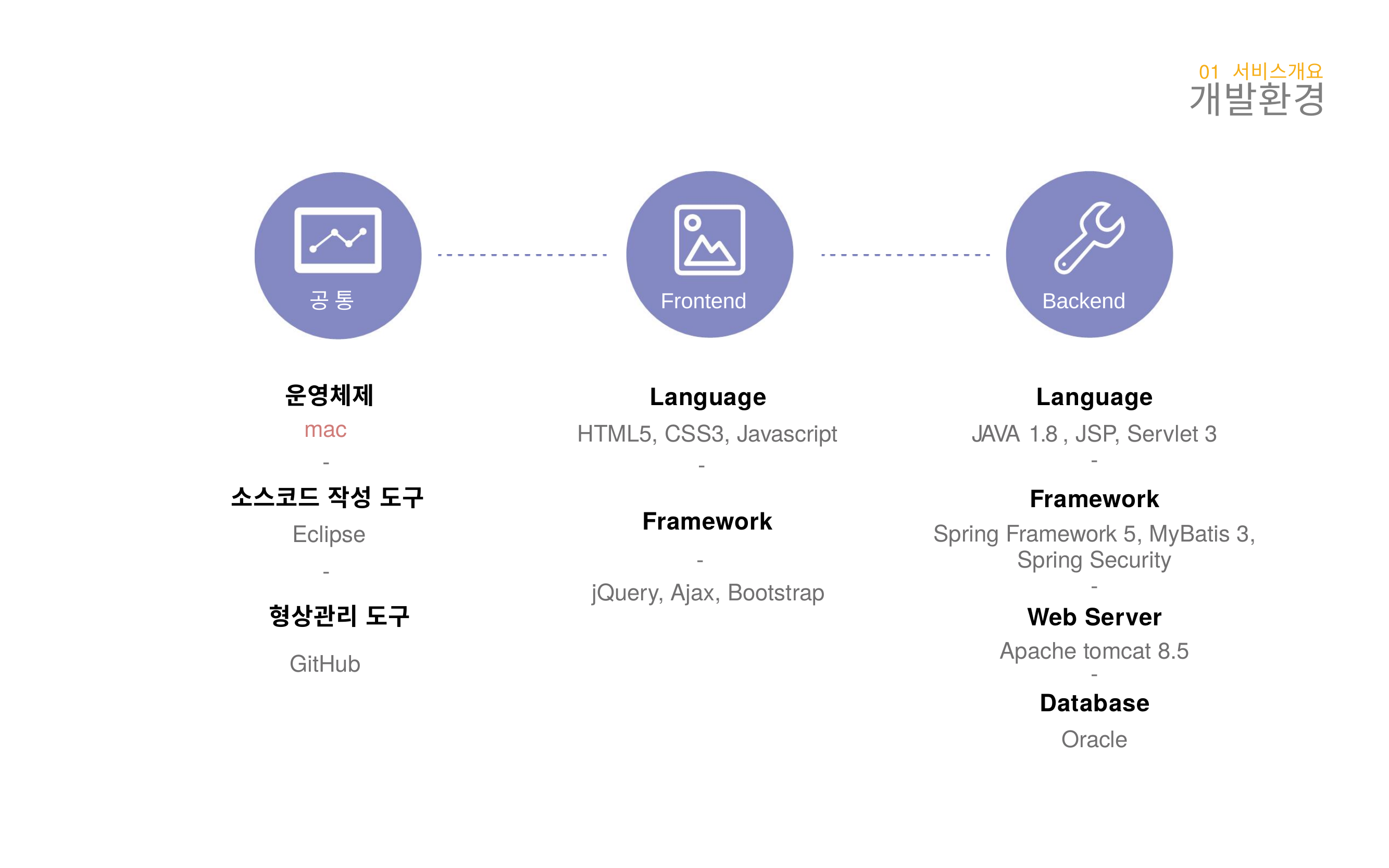

01 서비스개요
개발환경

공 통
Frontend
Backend
운영체제
      mac
-
Language
Language
HTML5, CSS3, Javascript
JAVA  1.8 , JSP, Servlet 3
-
-
소스코드 작성 도구
Eclipse
Framework
Framework
Spring Framework 5, MyBatis 3,
Spring Security
-
-
-
jQuery, Ajax, Bootstrap
형상관리 도구
Web Server
Apache tomcat 8.5
GitHub
-
Database
Oracle